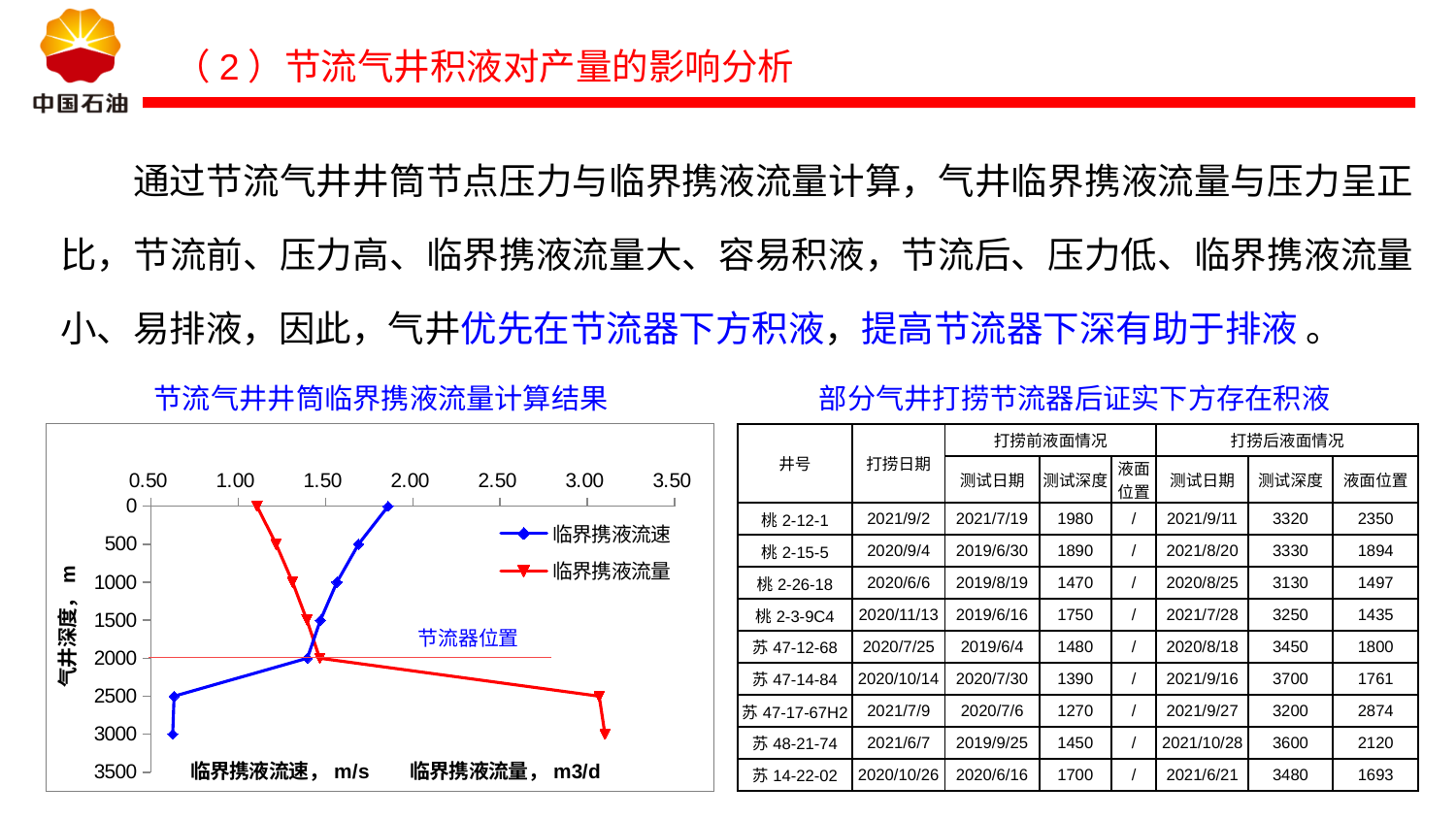

（2）节流气井积液对产量的影响分析
通过节流气井井筒节点压力与临界携液流量计算，气井临界携液流量与压力呈正比，节流前、压力高、临界携液流量大、容易积液，节流后、压力低、临界携液流量小、易排液，因此，气井优先在节流器下方积液，提高节流器下深有助于排液 。
节流气井井筒临界携液流量计算结果
部分气井打捞节流器后证实下方存在积液
| 井号 | 打捞日期 | 打捞前液面情况 |  |  | 打捞后液面情况 |  |  |
| --- | --- | --- | --- | --- | --- | --- | --- |
|  |  | 测试日期 | 测试深度 | 液面位置 | 测试日期 | 测试深度 | 液面位置 |
| 桃2-12-1 | 2021/9/2 | 2021/7/19 | 1980 | / | 2021/9/11 | 3320 | 2350 |
| 桃2-15-5 | 2020/9/4 | 2019/6/30 | 1890 | / | 2021/8/20 | 3330 | 1894 |
| 桃2-26-18 | 2020/6/6 | 2019/8/19 | 1470 | / | 2020/8/25 | 3130 | 1497 |
| 桃2-3-9C4 | 2020/11/13 | 2019/6/16 | 1750 | / | 2021/7/28 | 3250 | 1435 |
| 苏47-12-68 | 2020/7/25 | 2019/6/4 | 1480 | / | 2020/8/18 | 3450 | 1800 |
| 苏47-14-84 | 2020/10/14 | 2020/7/30 | 1390 | / | 2021/9/16 | 3700 | 1761 |
| 苏47-17-67H2 | 2021/7/9 | 2020/7/6 | 1270 | / | 2021/9/27 | 3200 | 2874 |
| 苏48-21-74 | 2021/6/7 | 2019/9/25 | 1450 | / | 2021/10/28 | 3600 | 2120 |
| 苏14-22-02 | 2020/10/26 | 2020/6/16 | 1700 | / | 2021/6/21 | 3480 | 1693 |

### Chart

| Category | 临界携液流速 | 临界携液流量 |
|---|---|---|
节流器位置